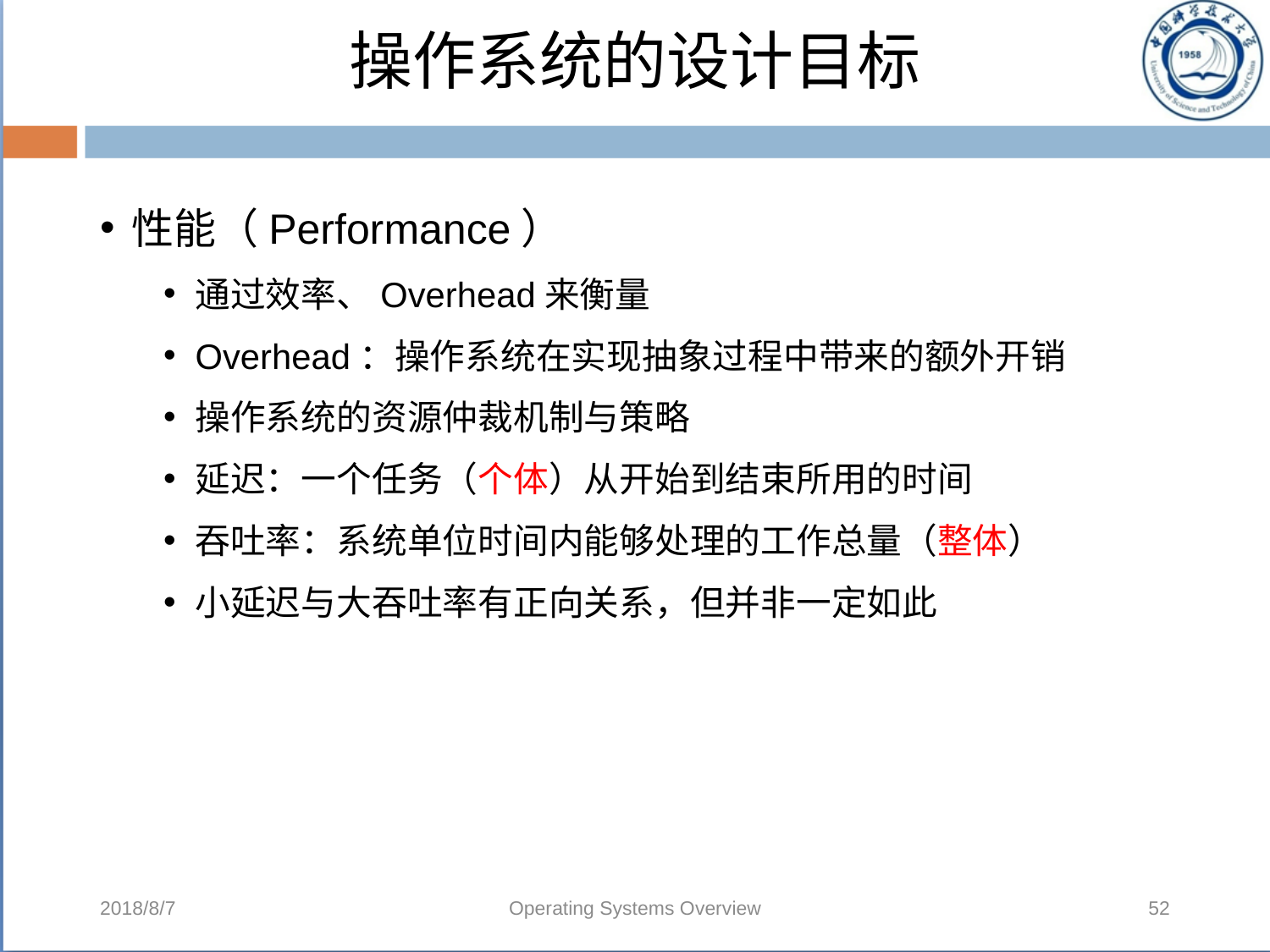

# 操作系统的设计目标
性能（Performance）
通过效率、Overhead来衡量
Overhead：操作系统在实现抽象过程中带来的额外开销
操作系统的资源仲裁机制与策略
延迟：一个任务（个体）从开始到结束所用的时间
吞吐率：系统单位时间内能够处理的工作总量（整体）
小延迟与大吞吐率有正向关系，但并非一定如此

2018/8/7
Operating Systems Overview
52